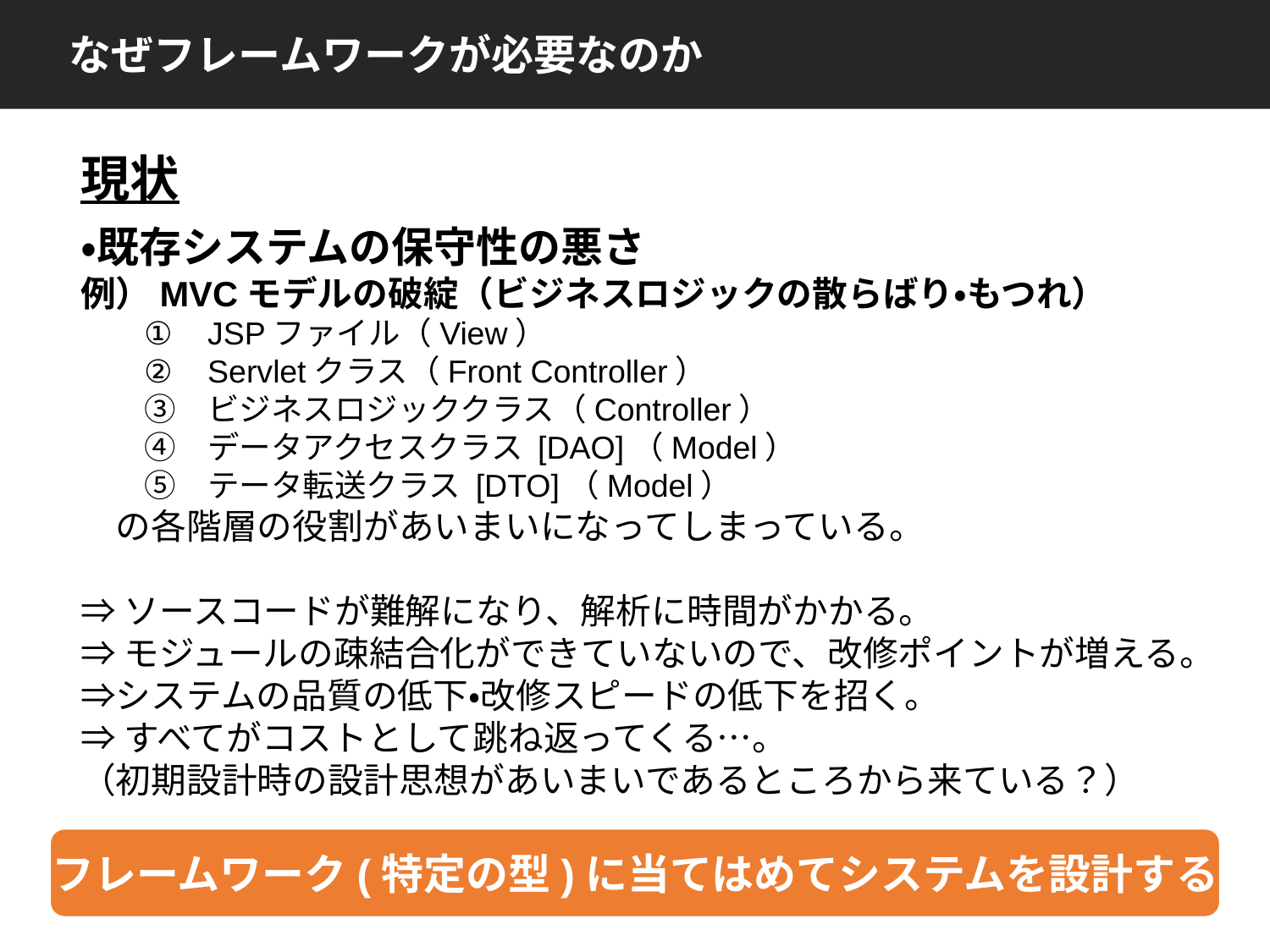

なぜフレームワークが必要なのか
現状
・既存システムの保守性の悪さ
例）MVCモデルの破綻（ビジネスロジックの散らばり・もつれ）
JSPファイル（View）
Servletクラス（Front Controller）
ビジネスロジッククラス（Controller）
データアクセスクラス [DAO]（Model）
テータ転送クラス [DTO]（Model）
　の各階層の役割があいまいになってしまっている。

⇒ソースコードが難解になり、解析に時間がかかる。
⇒モジュールの疎結合化ができていないので、改修ポイントが増える。⇒システムの品質の低下・改修スピードの低下を招く。
⇒すべてがコストとして跳ね返ってくる…。
（初期設計時の設計思想があいまいであるところから来ている？）

フレームワーク(特定の型)に当てはめてシステムを設計する